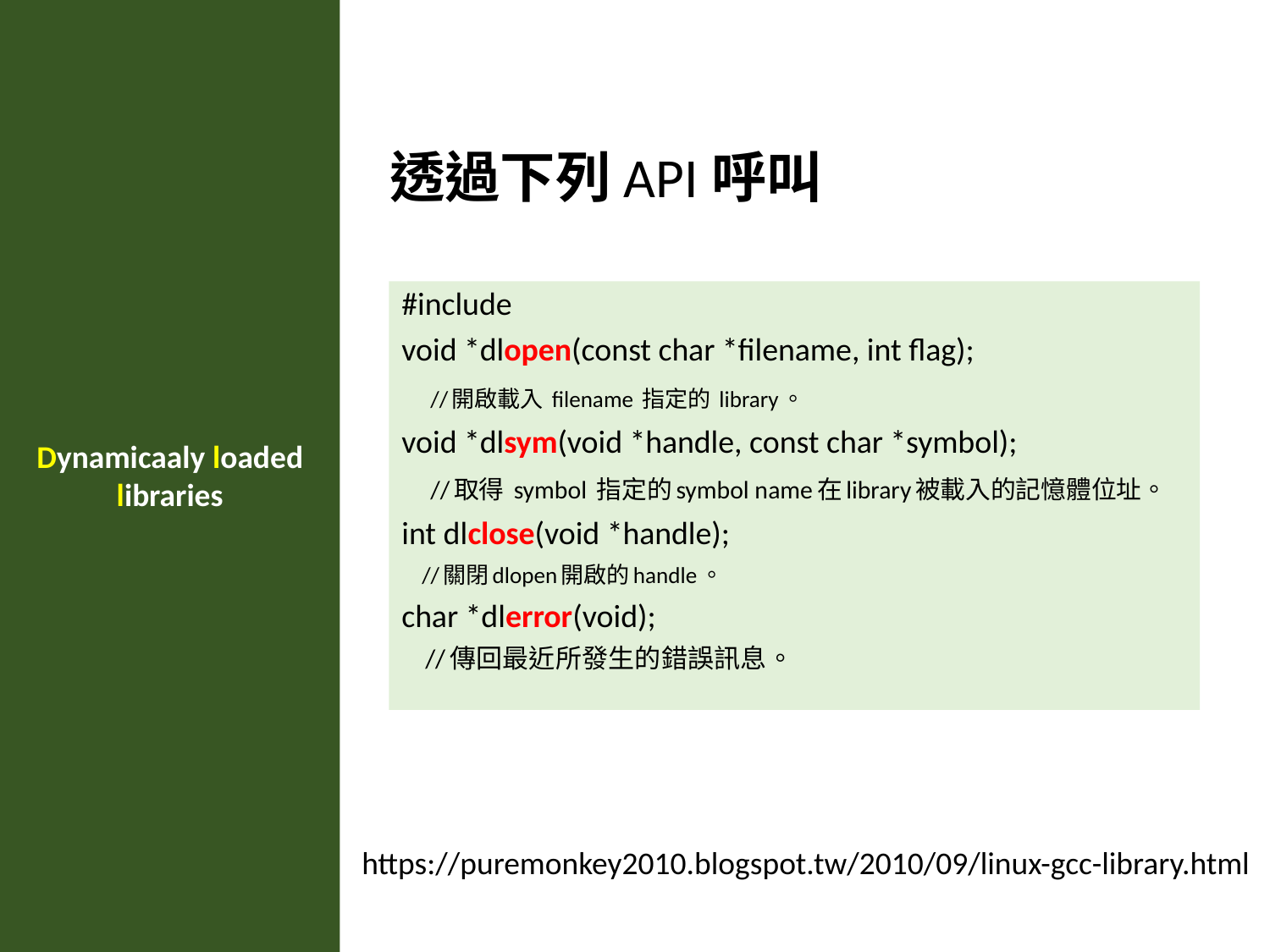

Dynamicaaly loaded libraries
# 透過下列API呼叫
#include
void *dlopen(const char *filename, int flag);
    //開啟載入 filename 指定的 library。
void *dlsym(void *handle, const char *symbol);
    //取得 symbol 指定的symbol name在library被載入的記憶體位址。
int dlclose(void *handle);
    //關閉dlopen開啟的handle。
char *dlerror(void);
    //傳回最近所發生的錯誤訊息。
https://puremonkey2010.blogspot.tw/2010/09/linux-gcc-library.html